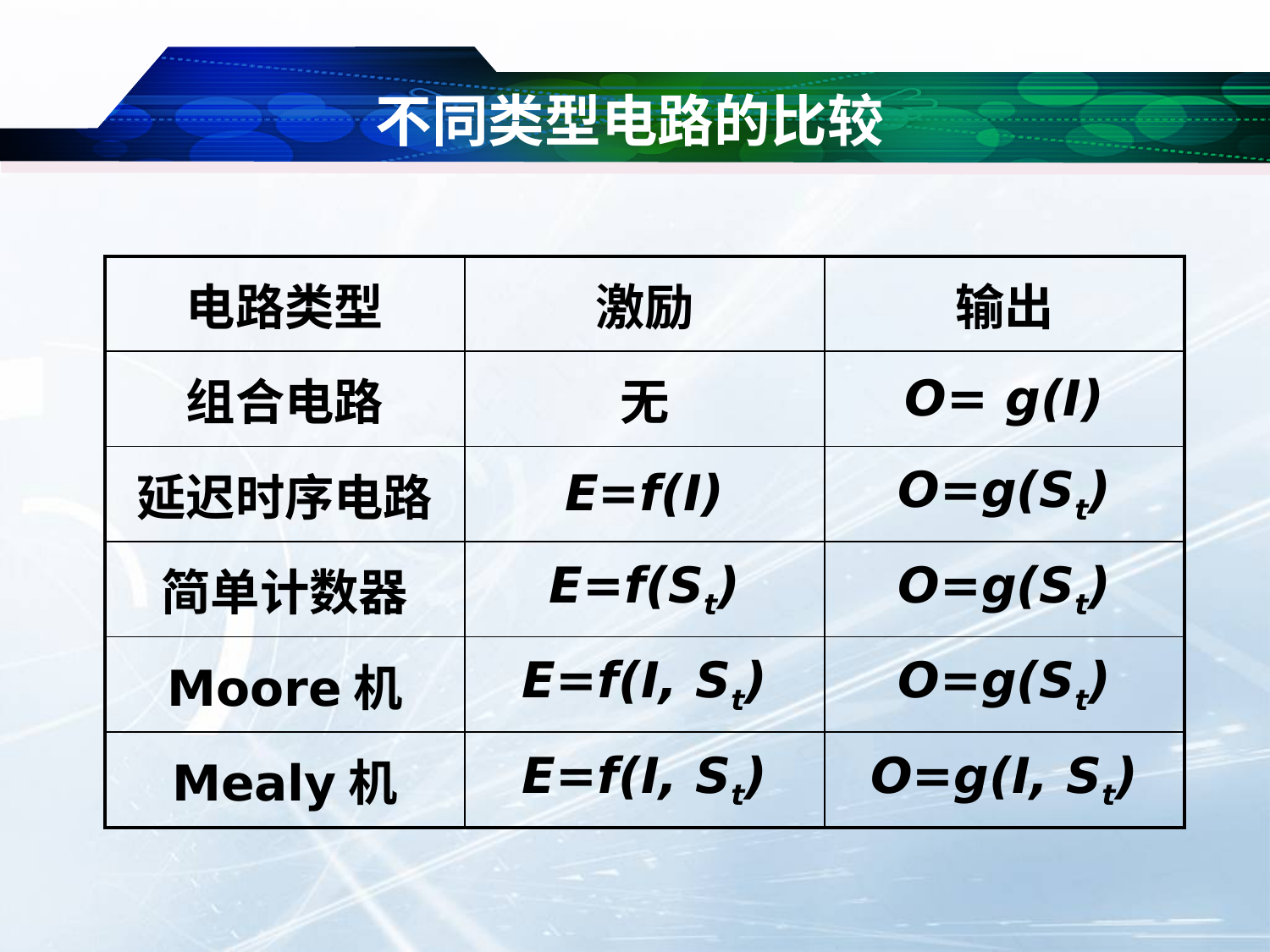

# 不同类型电路的比较
| 电路类型 | 激励 | 输出 |
| --- | --- | --- |
| 组合电路 | 无 | O= g(I) |
| 延迟时序电路 | E=f(I) | O=g(St) |
| 简单计数器 | E=f(St) | O=g(St) |
| Moore机 | E=f(I, St) | O=g(St) |
| Mealy机 | E=f(I, St) | O=g(I, St) |